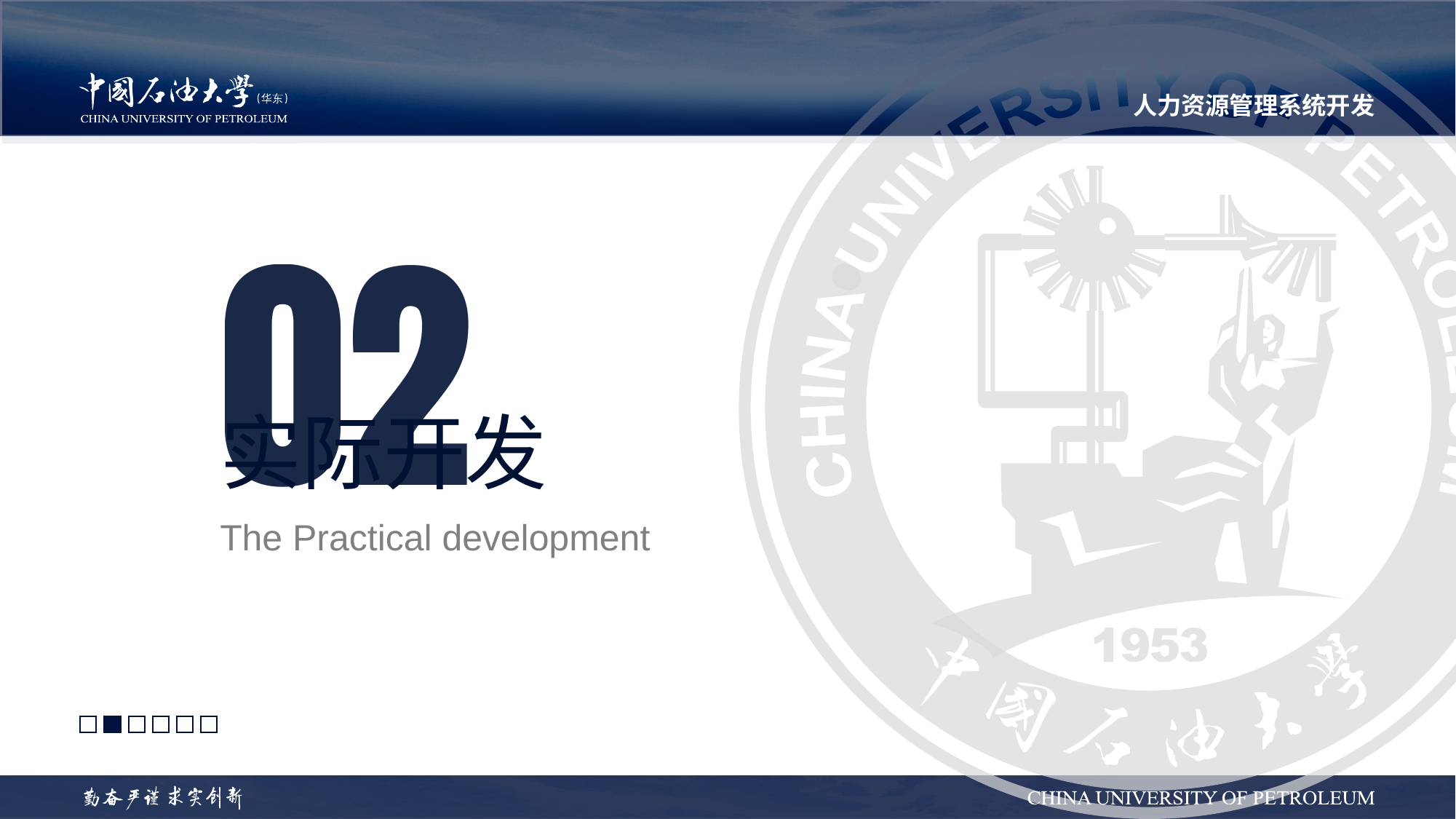

人力资源管理系统开发
02
# 实际开发
The Practical development